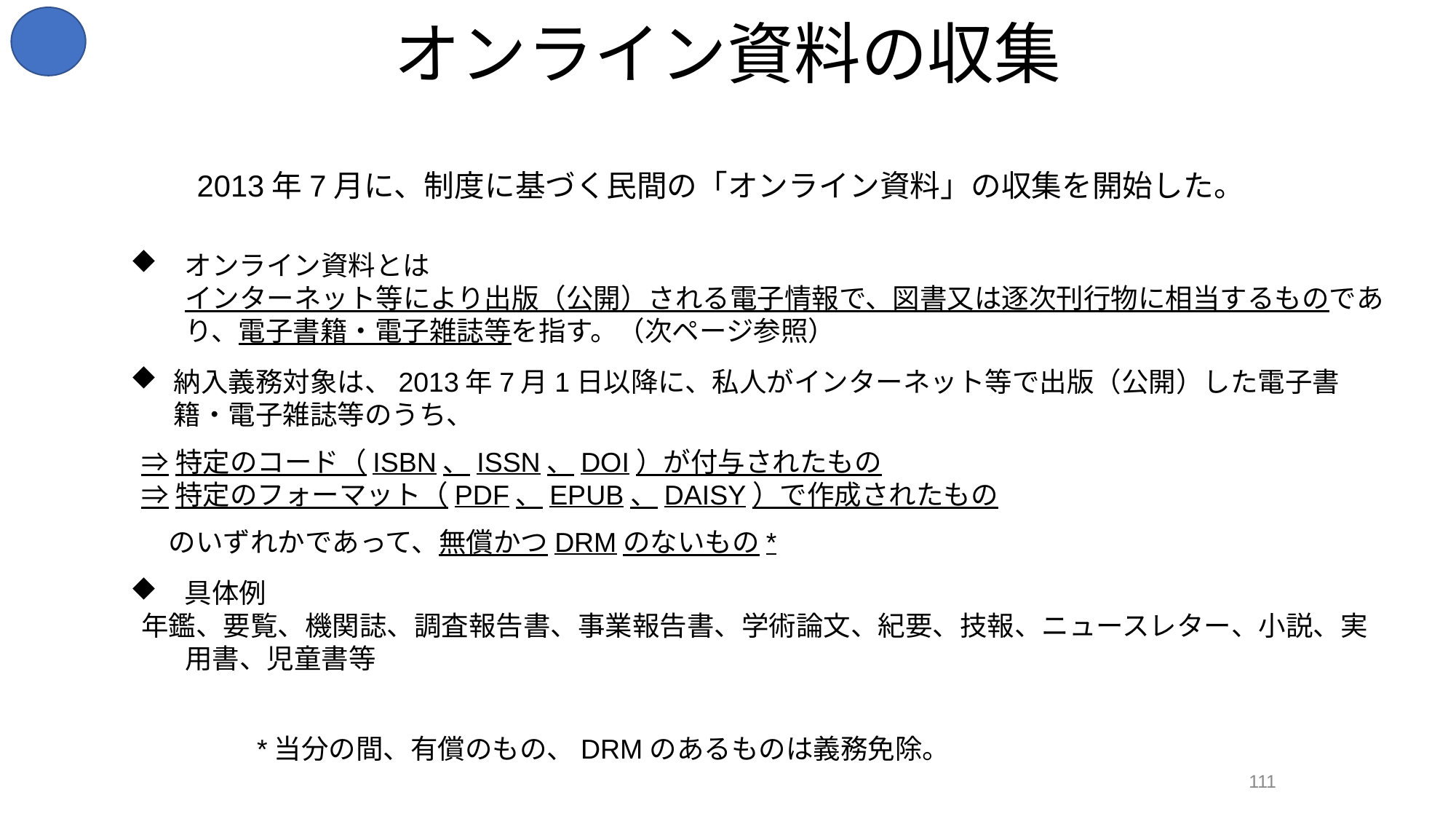

# オンライン資料の収集

　オンライン資料とは
インターネット等により出版（公開）される電子情報で、図書又は逐次刊行物に相当するものであり、電子書籍・電子雑誌等を指す。（次ページ参照）

納入義務対象は、2013年7月1日以降に、私人がインターネット等で出版（公開）した電子書籍・電子雑誌等のうち、

⇒特定のコード（ISBN、ISSN、DOI）が付与されたもの
⇒特定のフォーマット（PDF、EPUB、DAISY）で作成されたもの

　のいずれかであって、無償かつDRMのないもの*

　具体例
年鑑、要覧、機関誌、調査報告書、事業報告書、学術論文、紀要、技報、ニュースレター、小説、実用書、児童書等
2013年7月に、制度に基づく民間の「オンライン資料」の収集を開始した。
*当分の間、有償のもの、DRMのあるものは義務免除。
111